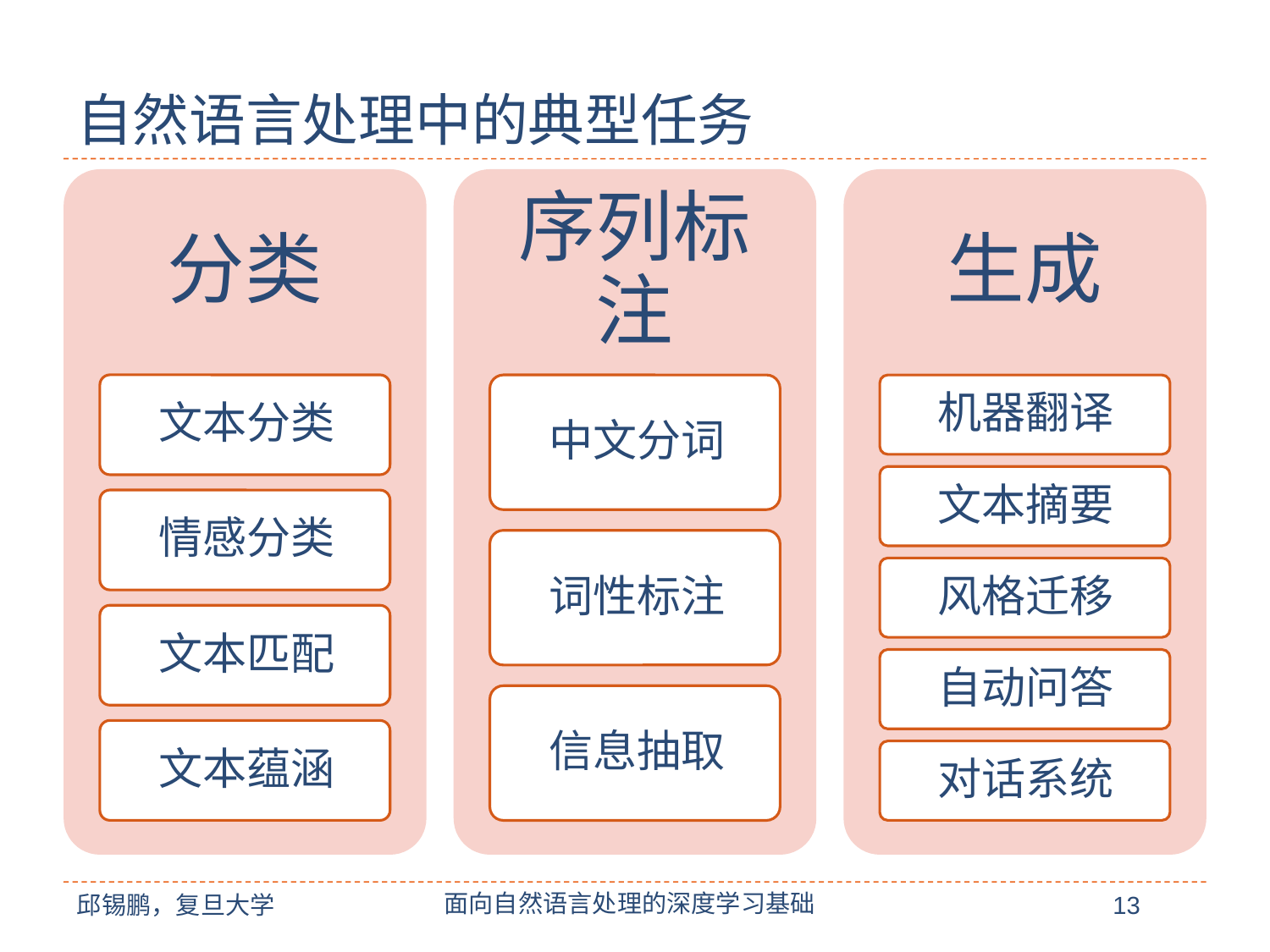

# 自然语言处理中的典型任务
分类
文本分类
情感分类
文本匹配
文本蕴涵
序列标注
中文分词
词性标注
信息抽取
生成
机器翻译
文本摘要
风格迁移
自动问答
对话系统